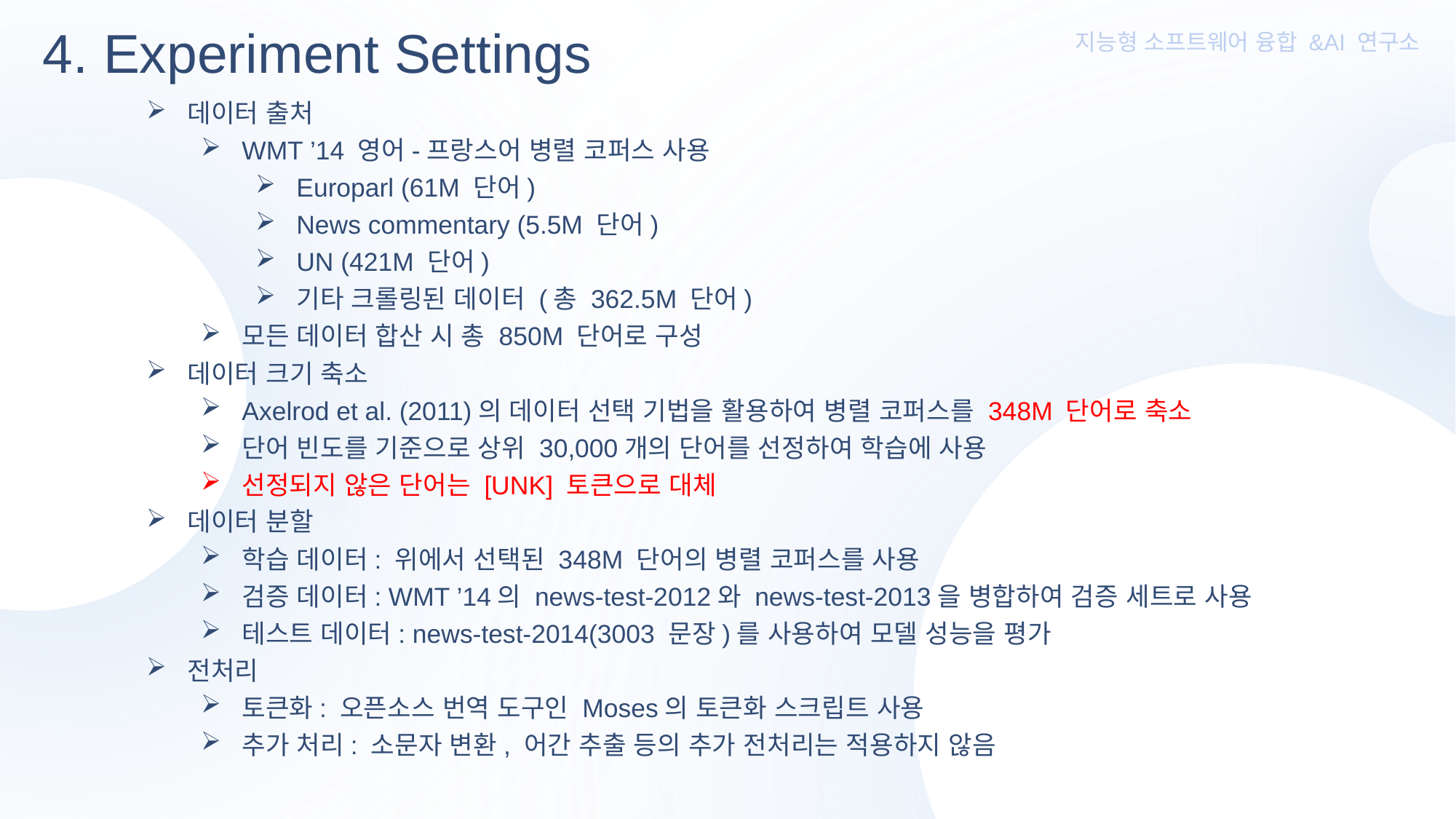

4. Experiment Settings
데이터 출처
WMT ’14 영어-프랑스어 병렬 코퍼스 사용
Europarl (61M 단어)
News commentary (5.5M 단어)
UN (421M 단어)
기타 크롤링된 데이터 (총 362.5M 단어)
모든 데이터 합산 시 총 850M 단어로 구성
데이터 크기 축소
Axelrod et al. (2011)의 데이터 선택 기법을 활용하여 병렬 코퍼스를 348M 단어로 축소
단어 빈도를 기준으로 상위 30,000개의 단어를 선정하여 학습에 사용
선정되지 않은 단어는 [UNK] 토큰으로 대체
데이터 분할
학습 데이터: 위에서 선택된 348M 단어의 병렬 코퍼스를 사용
검증 데이터: WMT ’14의 news-test-2012와 news-test-2013을 병합하여 검증 세트로 사용
테스트 데이터: news-test-2014(3003 문장)를 사용하여 모델 성능을 평가
전처리
토큰화: 오픈소스 번역 도구인 Moses의 토큰화 스크립트 사용
추가 처리: 소문자 변환, 어간 추출 등의 추가 전처리는 적용하지 않음